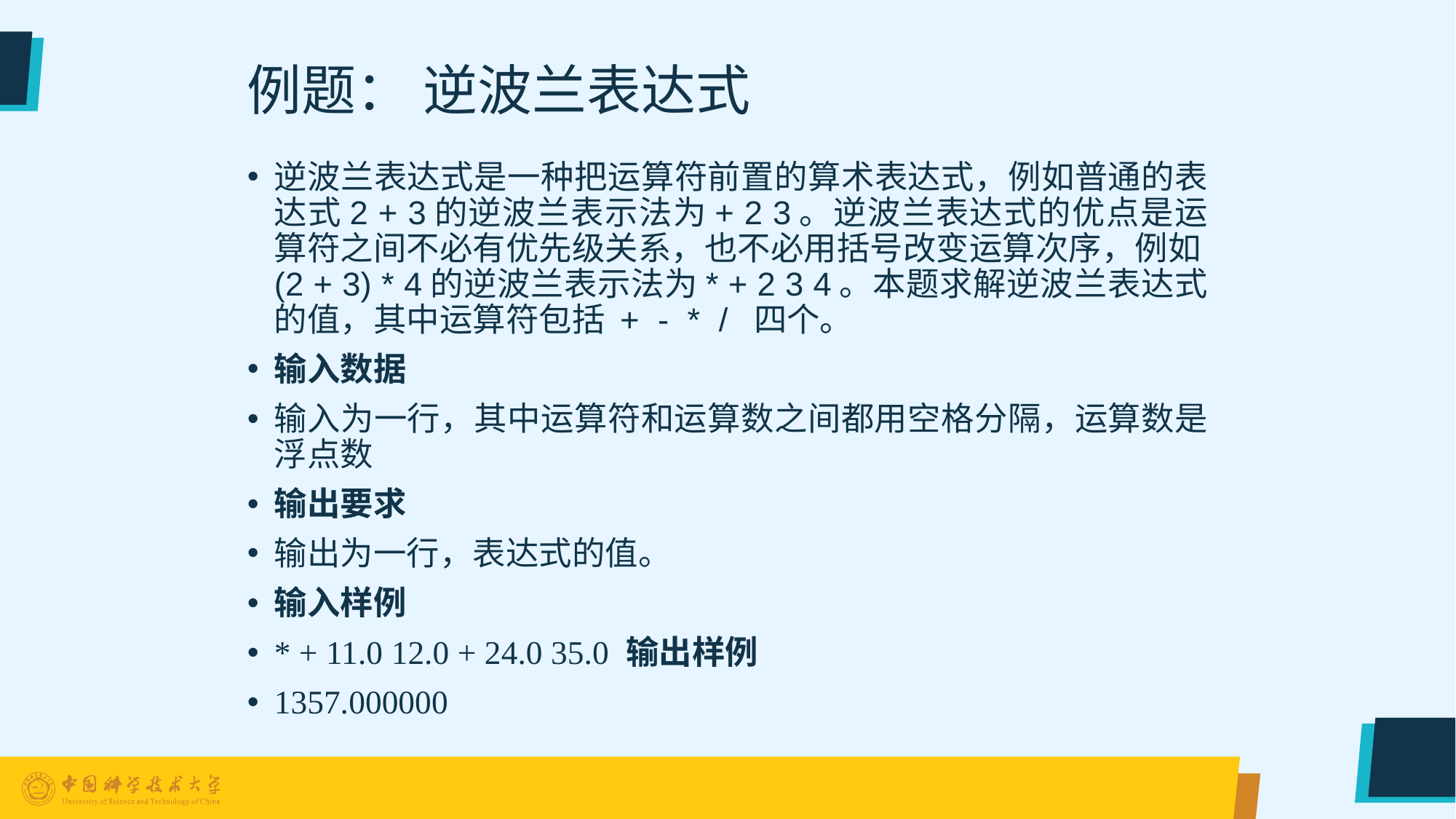

# 例题： 逆波兰表达式
逆波兰表达式是一种把运算符前置的算术表达式，例如普通的表达式2 + 3的逆波兰表示法为+ 2 3。逆波兰表达式的优点是运算符之间不必有优先级关系，也不必用括号改变运算次序，例如(2 + 3) * 4的逆波兰表示法为* + 2 3 4。本题求解逆波兰表达式的值，其中运算符包括 +  -  *  /  四个。
输入数据
输入为一行，其中运算符和运算数之间都用空格分隔，运算数是浮点数
输出要求
输出为一行，表达式的值。
输入样例
* + 11.0 12.0 + 24.0 35.0 输出样例
1357.000000